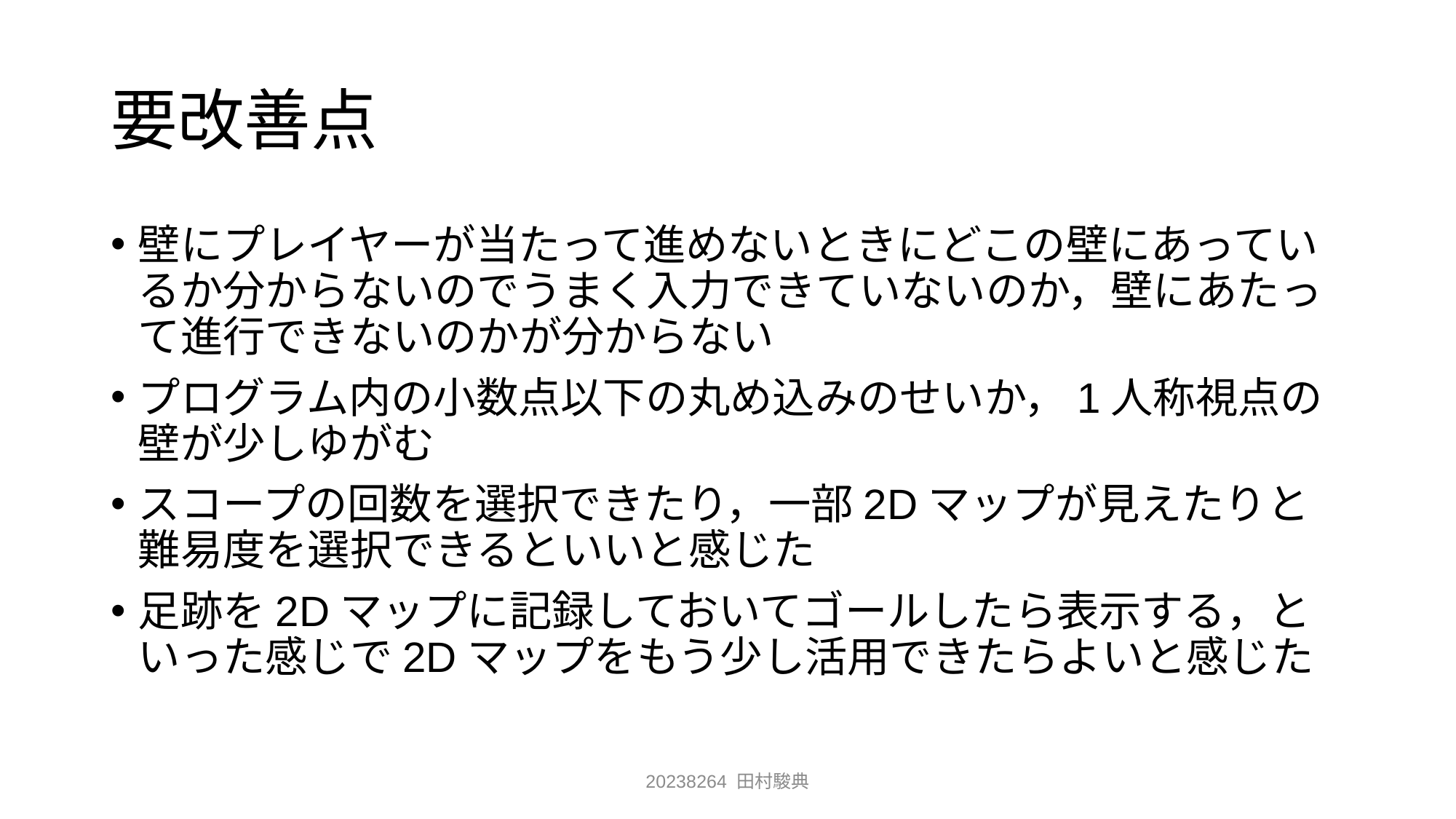

# 要改善点
壁にプレイヤーが当たって進めないときにどこの壁にあっているか分からないのでうまく入力できていないのか，壁にあたって進行できないのかが分からない
プログラム内の小数点以下の丸め込みのせいか，1人称視点の壁が少しゆがむ
スコープの回数を選択できたり，一部2Dマップが見えたりと難易度を選択できるといいと感じた
足跡を2Dマップに記録しておいてゴールしたら表示する，といった感じで2Dマップをもう少し活用できたらよいと感じた
20238264 田村駿典